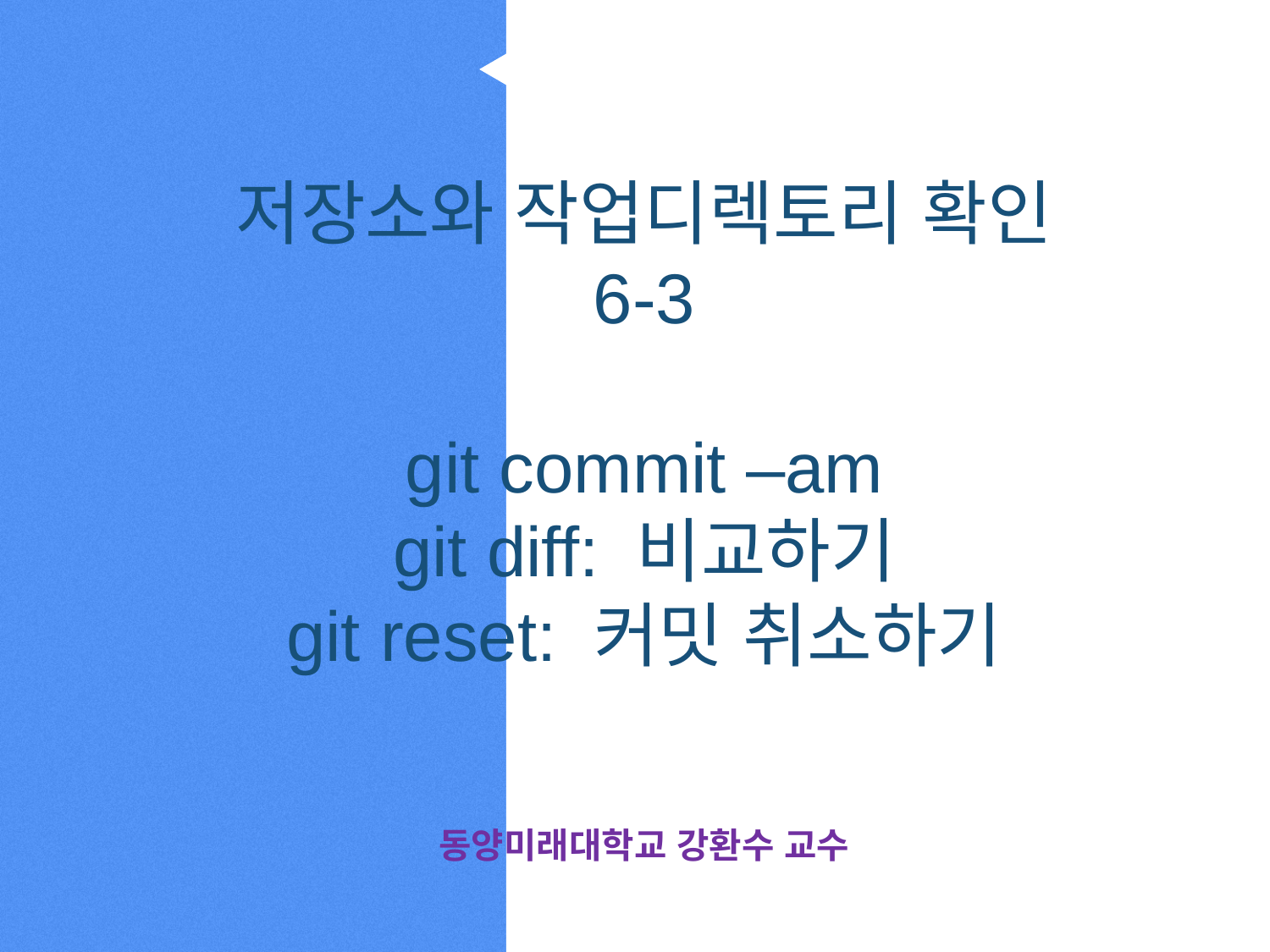

저장소와 작업디렉토리 확인
6-3

git commit –am
git diff: 비교하기
git reset: 커밋 취소하기
동양미래대학교 강환수 교수